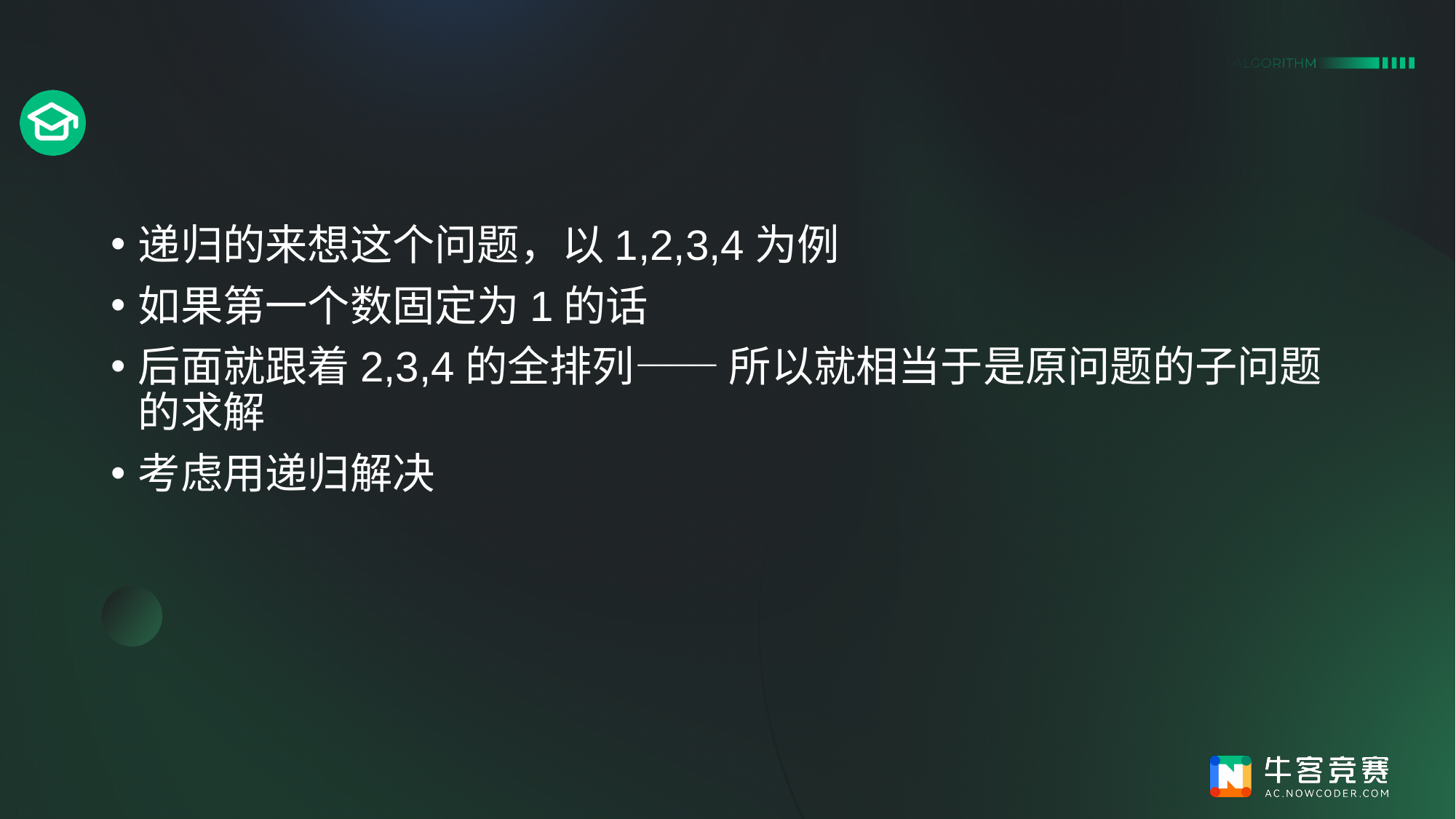

#
递归的来想这个问题，以1,2,3,4为例
如果第一个数固定为1的话
后面就跟着2,3,4的全排列—— 所以就相当于是原问题的子问题的求解
考虑用递归解决